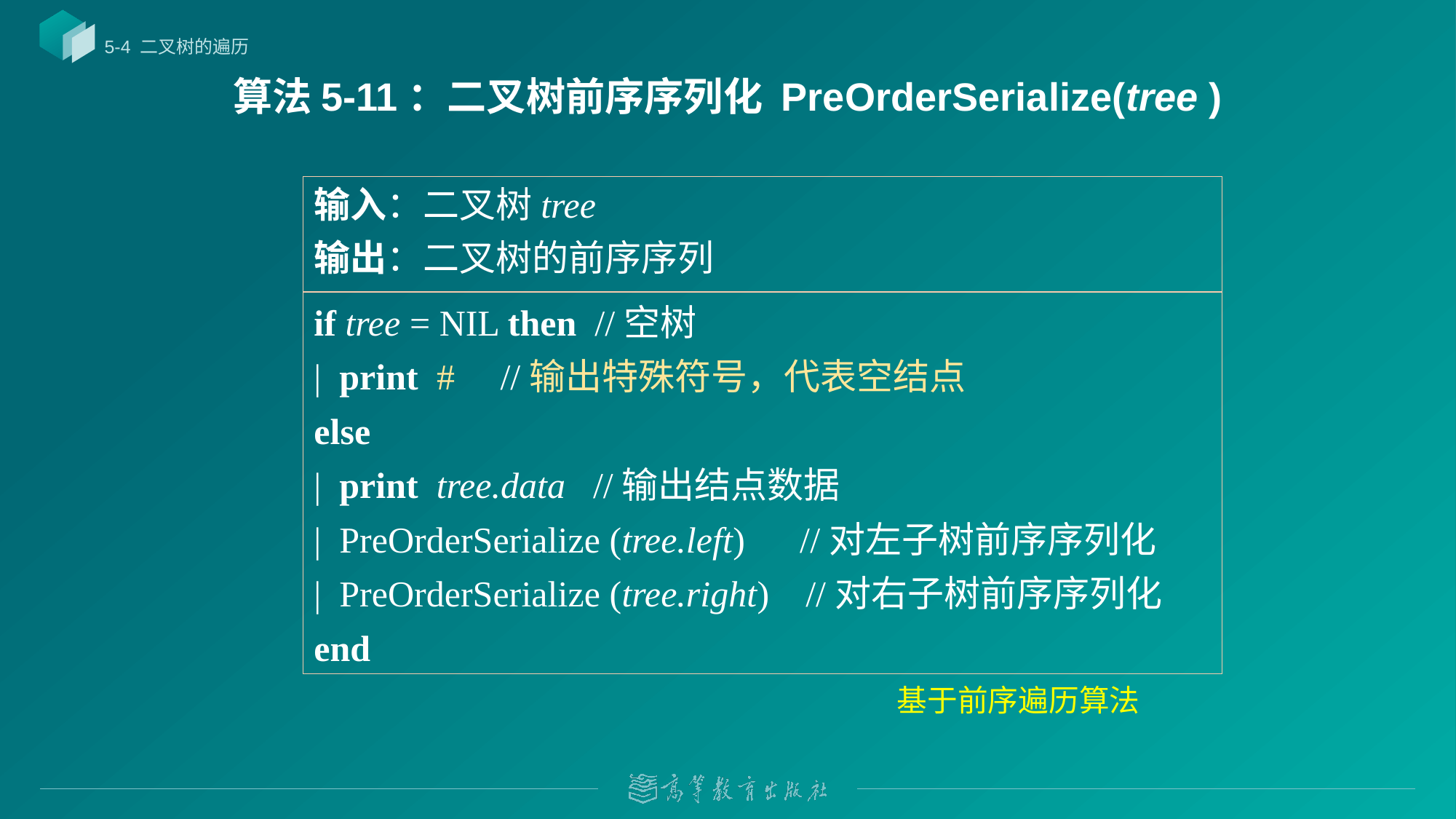

5-4 二叉树的遍历
# 算法5-11：二叉树前序序列化 PreOrderSerialize(tree )
输入：二叉树tree
输出：二叉树的前序序列
if tree = NIL then  //空树
|  print  #     //输出特殊符号，代表空结点
else
|  print  tree.data   //输出结点数据
|  PreOrderSerialize (tree.left)      //对左子树前序序列化
|  PreOrderSerialize (tree.right)    //对右子树前序序列化
end
基于前序遍历算法